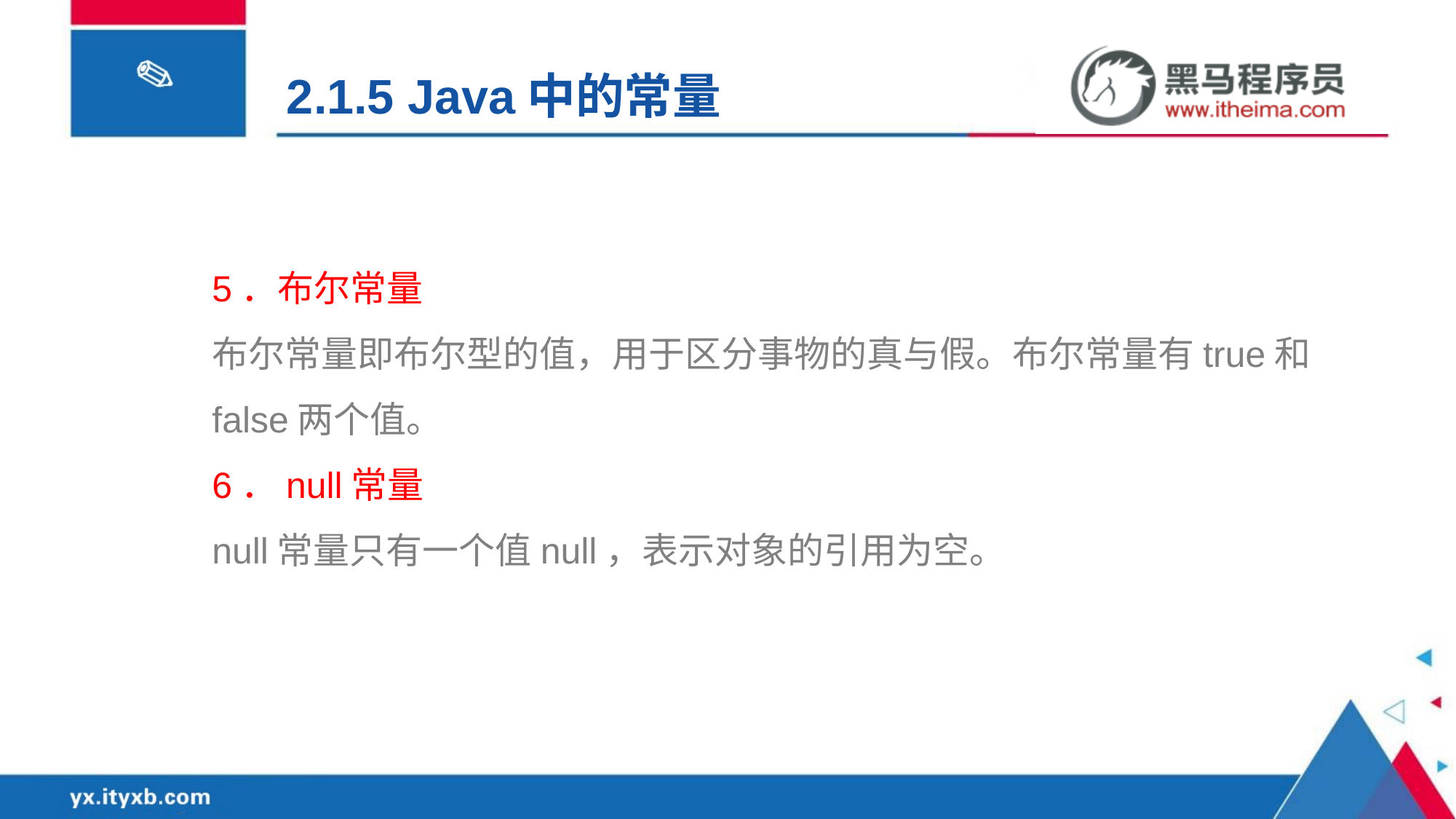

2.1.5 Java中的常量
5．布尔常量
布尔常量即布尔型的值，用于区分事物的真与假。布尔常量有true和false两个值。
6．null常量
null常量只有一个值null，表示对象的引用为空。